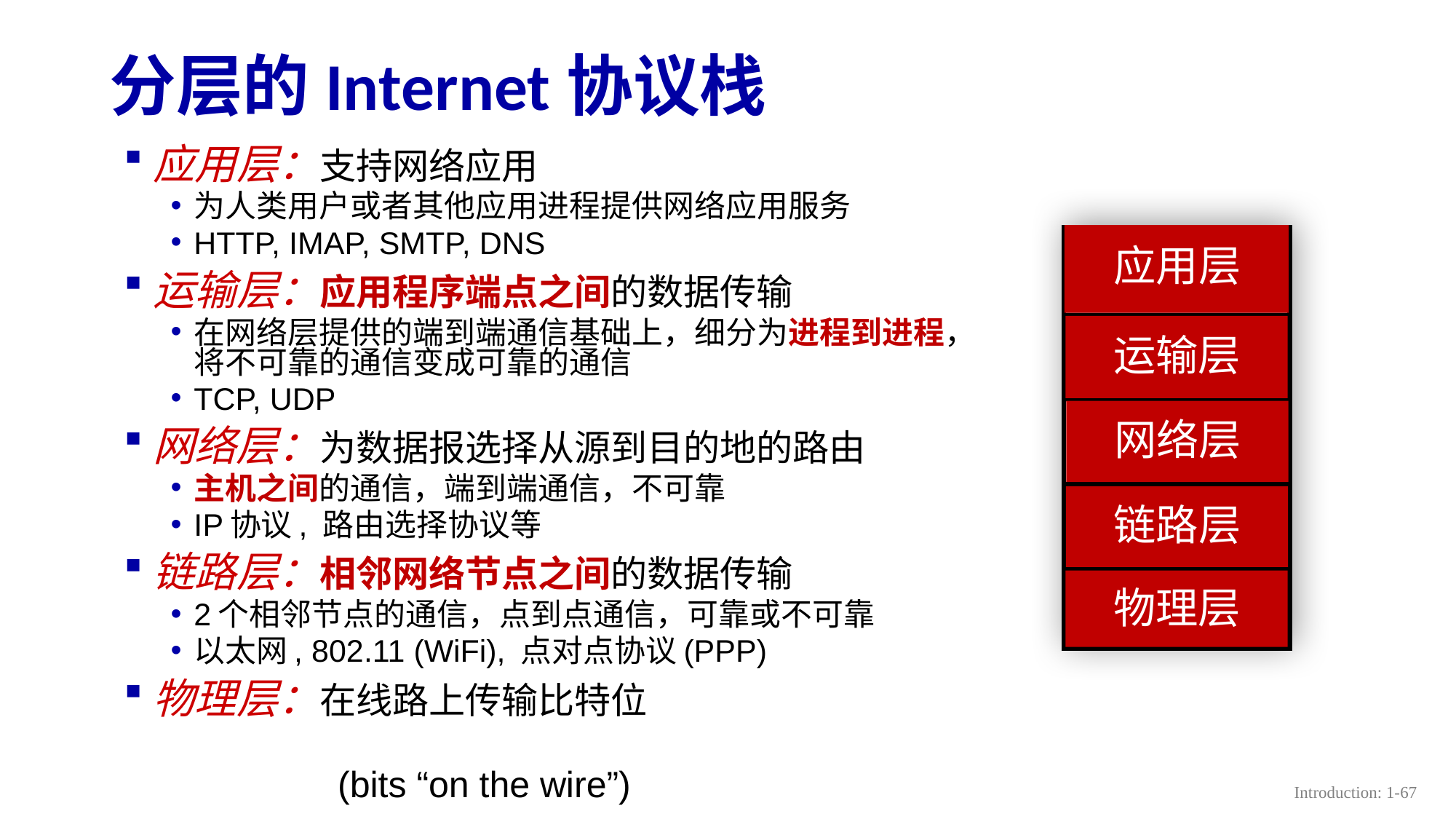

# 分层的Internet协议栈
应用层：支持网络应用
为人类用户或者其他应用进程提供网络应用服务
HTTP, IMAP, SMTP, DNS
运输层：应用程序端点之间的数据传输
在网络层提供的端到端通信基础上，细分为进程到进程，将不可靠的通信变成可靠的通信
TCP, UDP
网络层：为数据报选择从源到目的地的路由
主机之间的通信，端到端通信，不可靠
IP协议, 路由选择协议等
链路层：相邻网络节点之间的数据传输
2个相邻节点的通信，点到点通信，可靠或不可靠
以太网, 802.11 (WiFi), 点对点协议(PPP)
物理层：在线路上传输比特位
                     (bits “on the wire”)

应用层

应用层

运输层
运输层

网络层
网络层

链路层
链路层

物理层
物理层
Introduction: 1-67